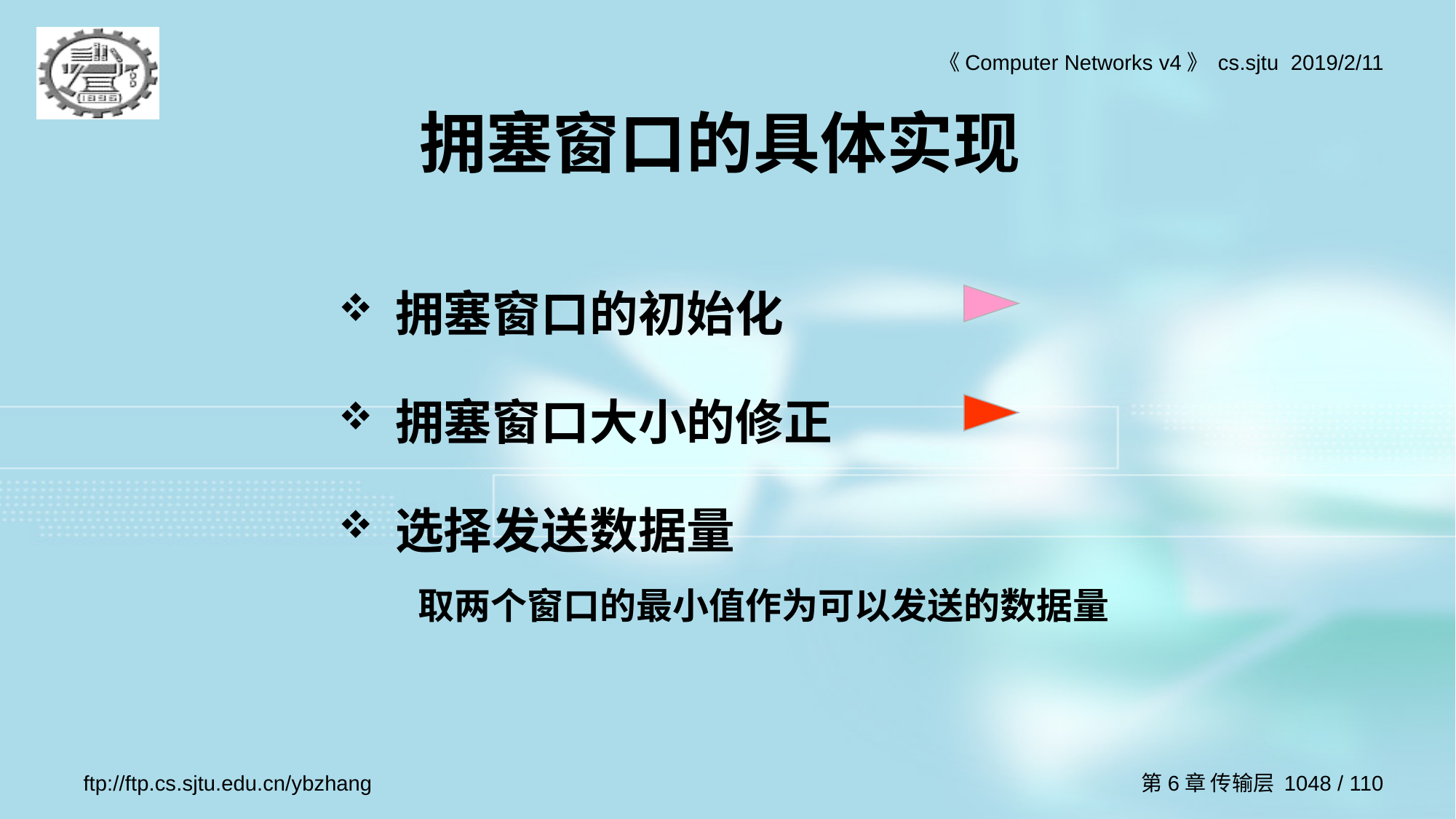

# 拥塞窗口的具体实现
拥塞窗口的初始化
拥塞窗口大小的修正
选择发送数据量
取两个窗口的最小值作为可以发送的数据量